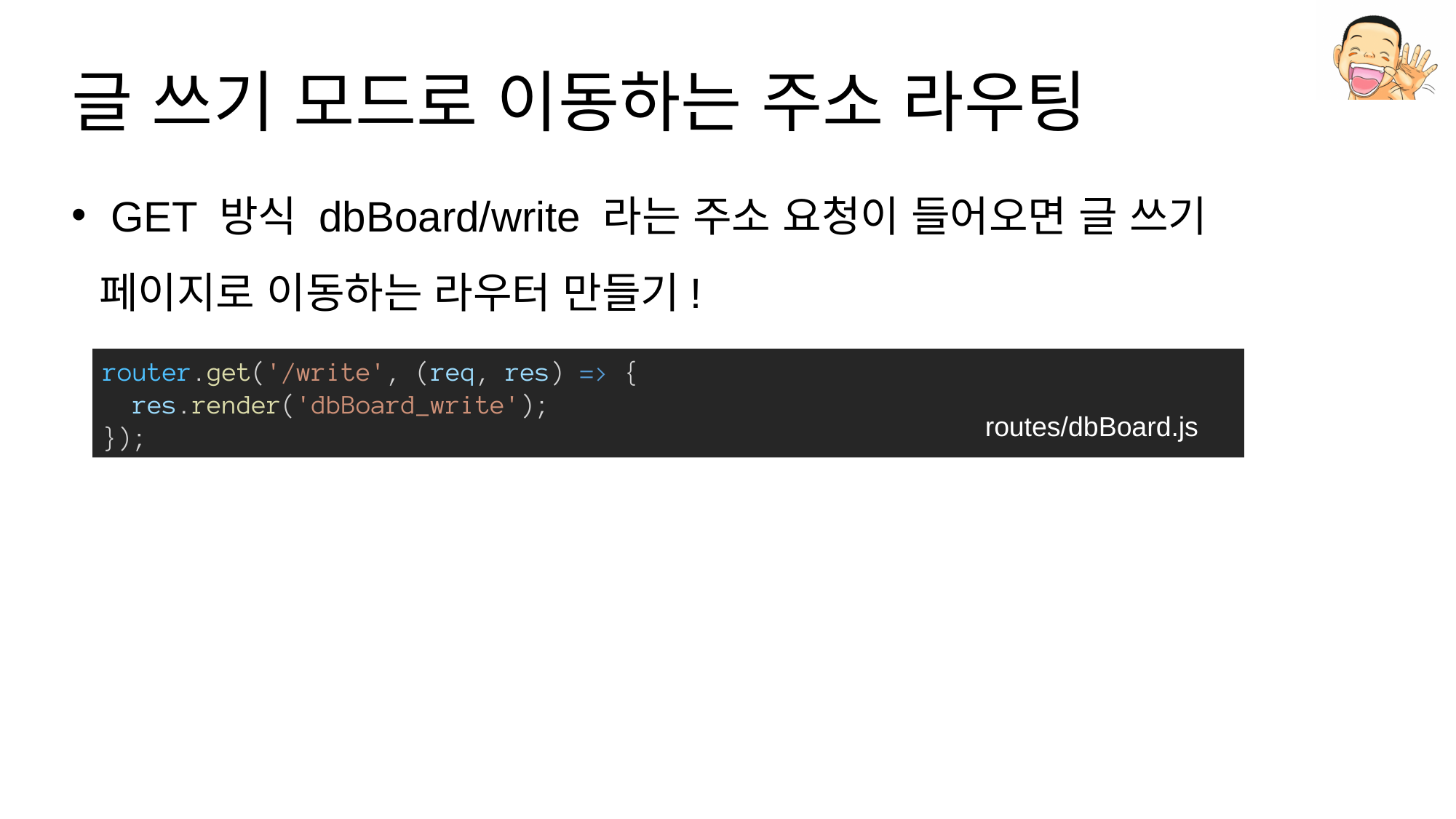

# 글 쓰기 모드로 이동하는 주소 라우팅
 GET 방식 dbBoard/write 라는 주소 요청이 들어오면 글 쓰기 페이지로 이동하는 라우터 만들기!
router.get('/write', (req, res) => {
  res.render('dbBoard_write');
});
routes/dbBoard.js